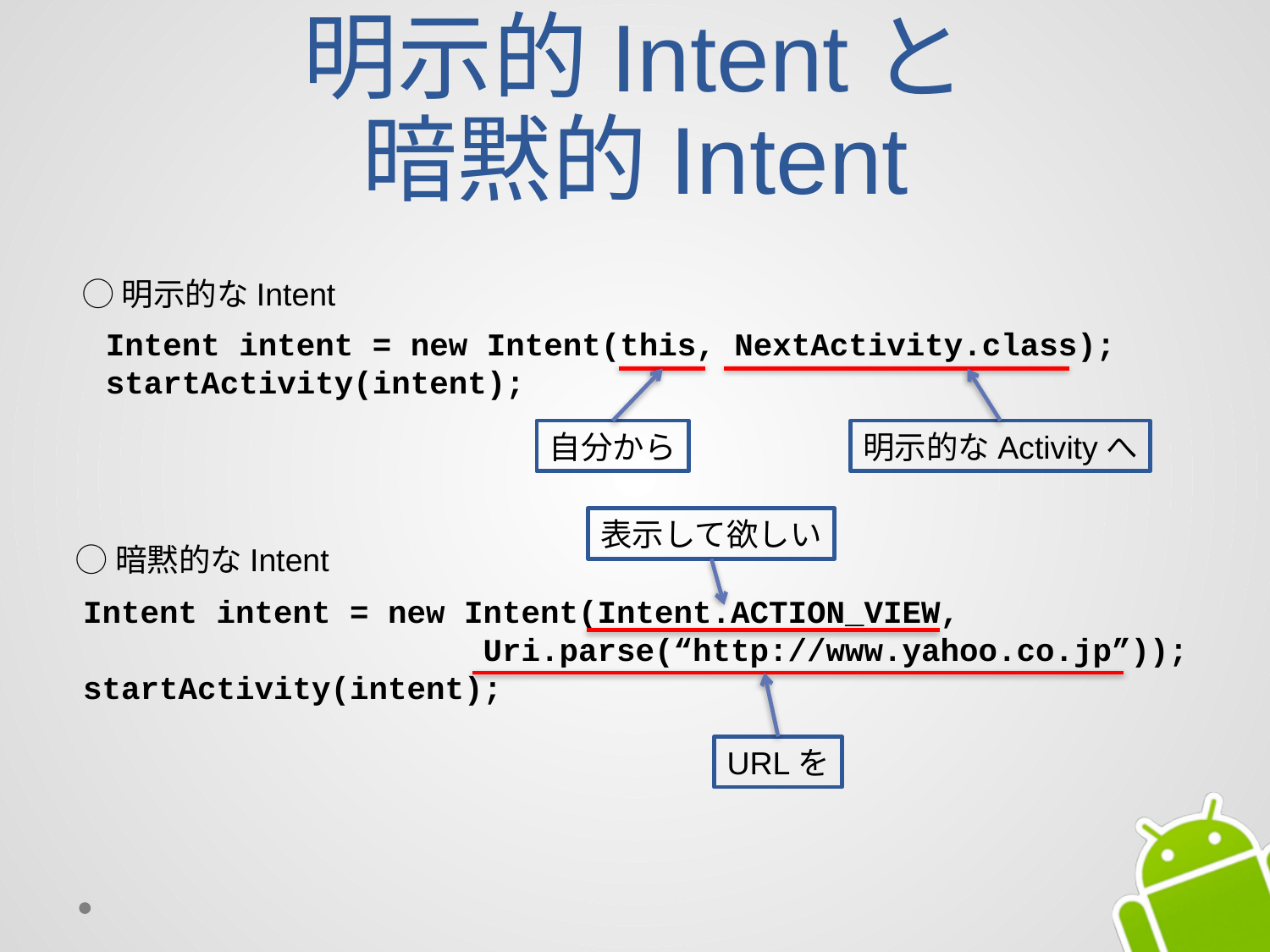

# 明示的Intentと 暗黙的Intent
◯明示的なIntent
Intent intent = new Intent(this, NextActivity.class);
startActivity(intent);
自分から
明示的なActivityへ
表示して欲しい
◯暗黙的なIntent
Intent intent = new Intent(Intent.ACTION_VIEW,
                     Uri.parse(“http://www.yahoo.co.jp”));
startActivity(intent);
URLを